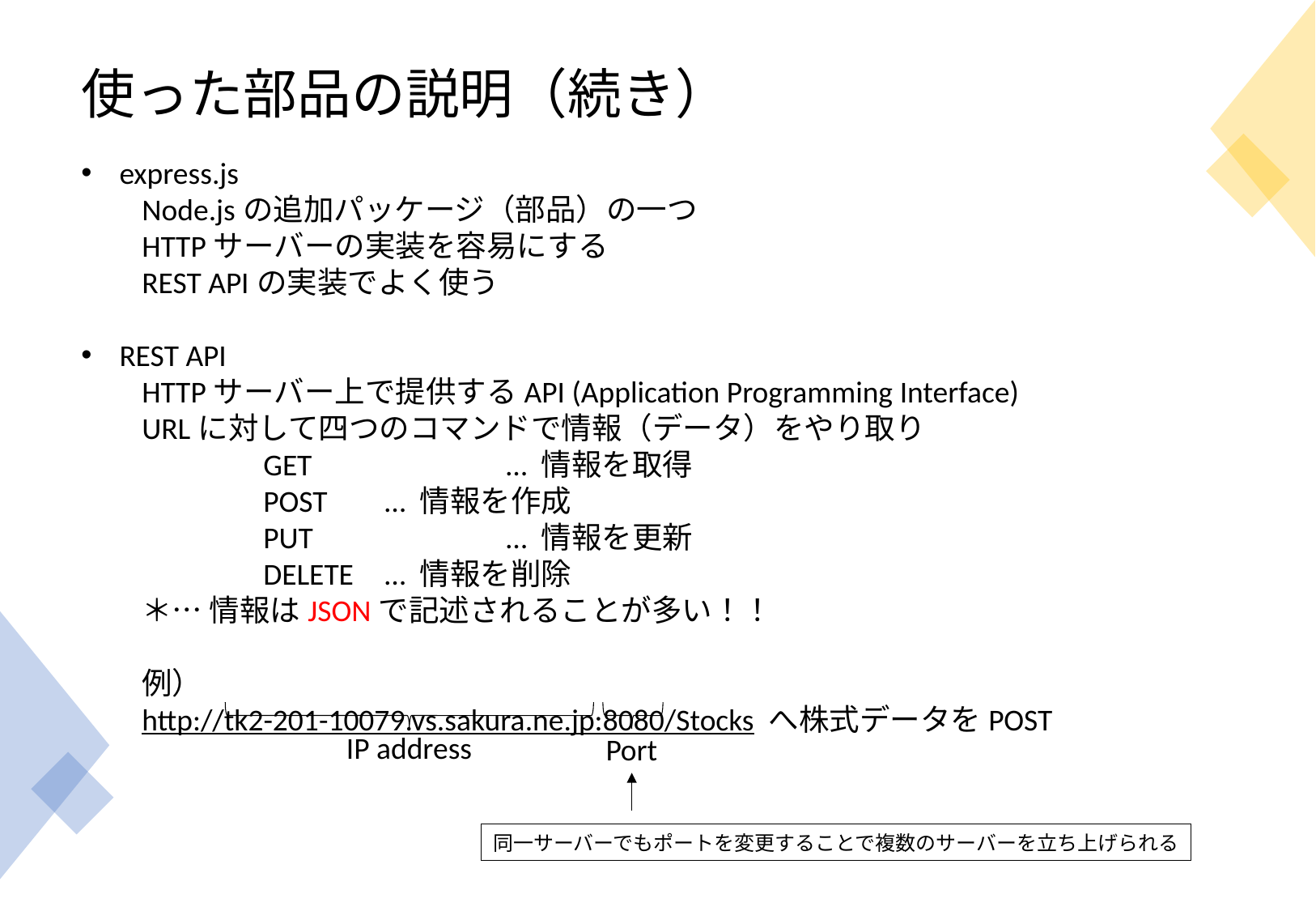

# 使った部品の説明（続き）
express.js
Node.jsの追加パッケージ（部品）の一つ
HTTPサーバーの実装を容易にする
REST APIの実装でよく使う

REST API
HTTPサーバー上で提供するAPI (Application Programming Interface)
URLに対して四つのコマンドで情報（データ）をやり取り
	GET 		… 情報を取得
	POST 	… 情報を作成
	PUT 		… 情報を更新
	DELETE	… 情報を削除
＊… 情報はJSONで記述されることが多い！！

例）
http://tk2-201-10079.vs.sakura.ne.jp:8080/Stocks へ株式データをPOST

IP address
Port
同一サーバーでもポートを変更することで複数のサーバーを立ち上げられる